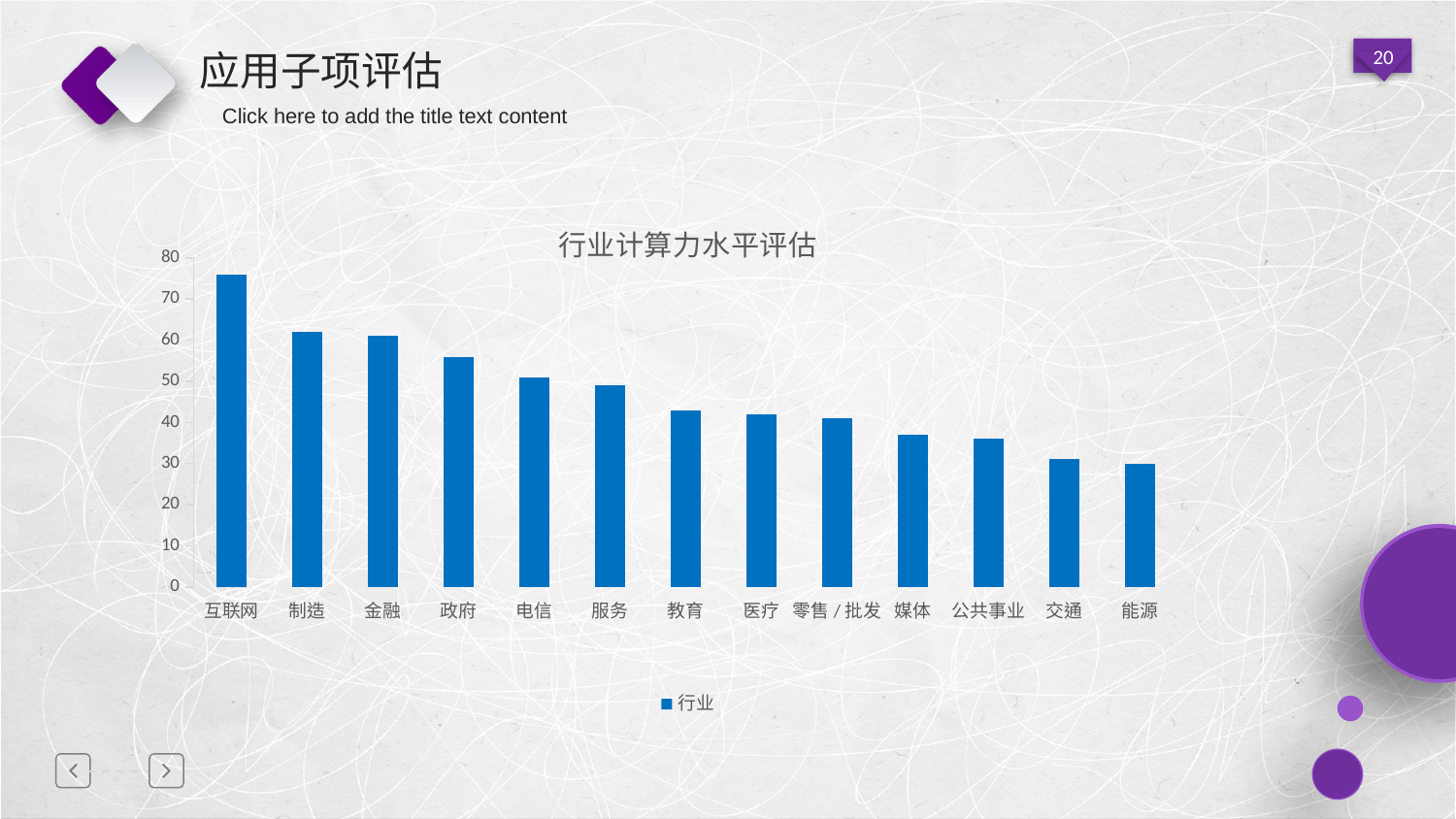

# 应用子项评估

### Chart: 行业计算力水平评估

| Category |  |
|---|---|
| 互联网 | 76.0 |
| 制造 | 62.0 |
| 金融 | 61.0 |
| 政府 | 56.0 |
| 电信 | 51.0 |
| 服务 | 49.0 |
| 教育 | 43.0 |
| 医疗 | 42.0 |
| 零售/批发 | 41.0 |
| 媒体 | 37.0 |
| 公共事业 | 36.0 |
| 交通 | 31.0 |
| 能源 | 30.0 |

延迟符